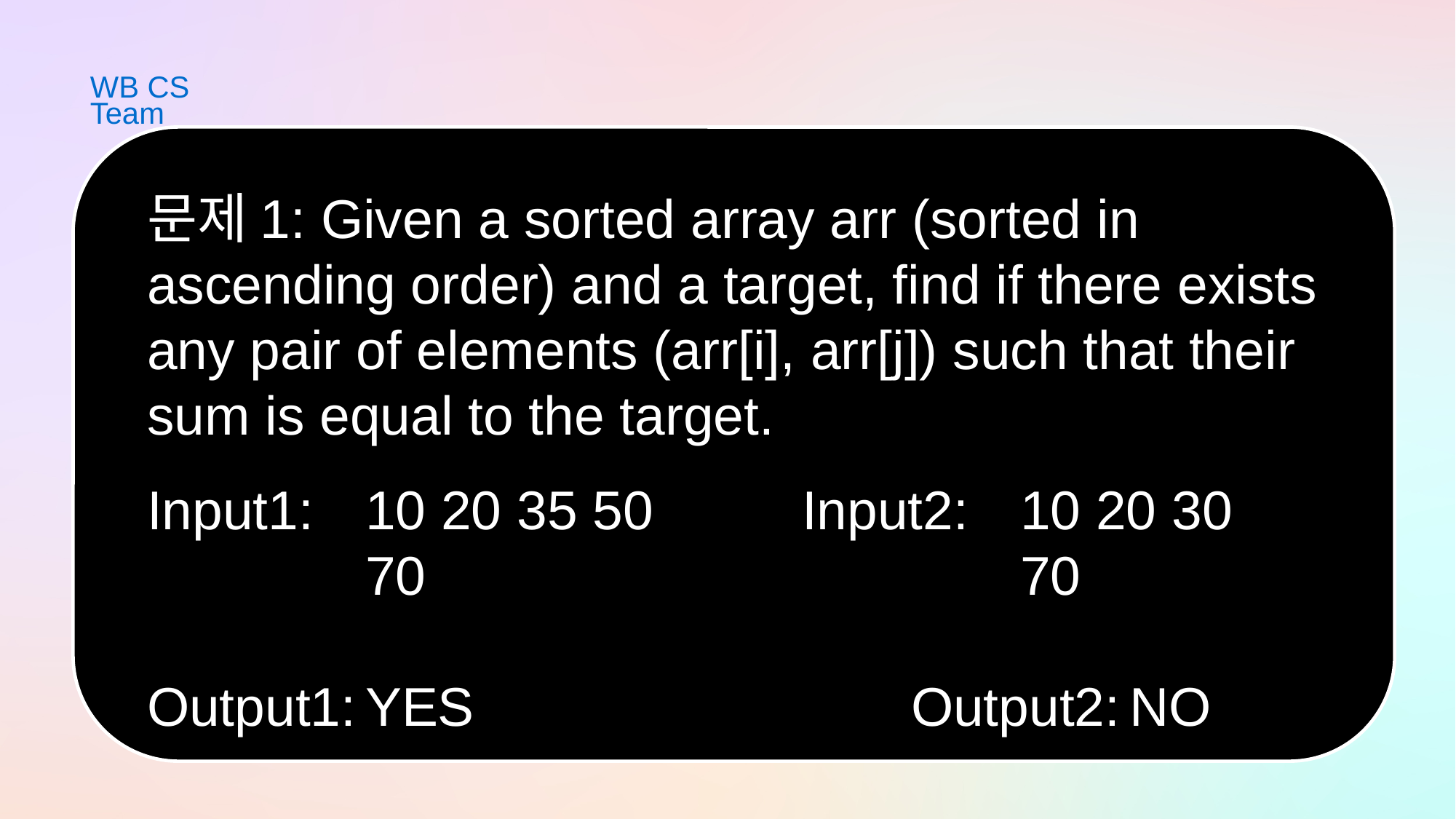

WB CS Team
문제1: Given a sorted array arr (sorted in ascending order) and a target, find if there exists any pair of elements (arr[i], arr[j]) such that their sum is equal to the target.

Input1:	10 20 35 50		Input2:	10 20 30
		70						70

Output1:	YES				Output2:	NO